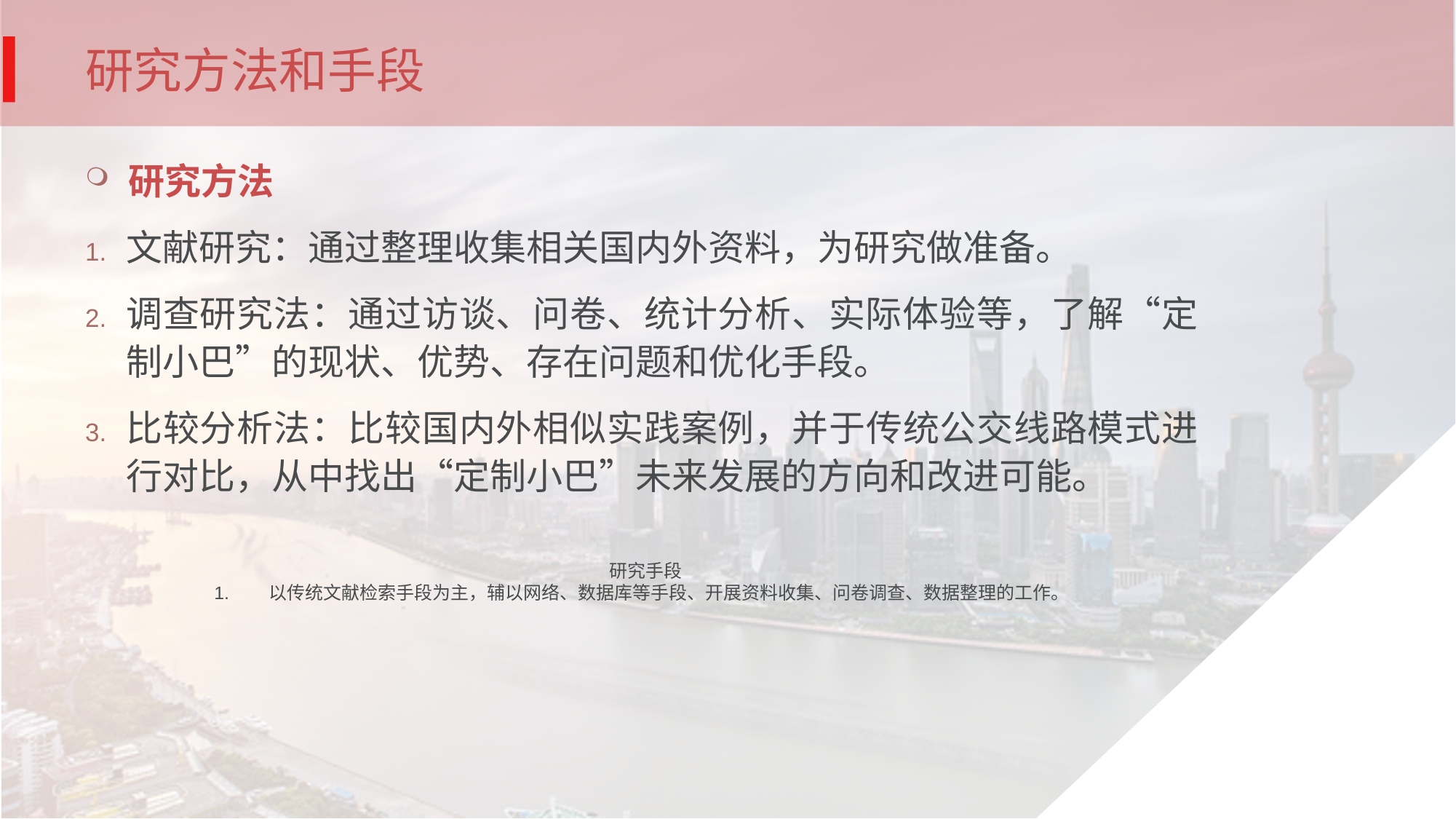

# 研究方法和手段
研究方法
文献研究：通过整理收集相关国内外资料，为研究做准备。
调查研究法：通过访谈、问卷、统计分析、实际体验等，了解“定制小巴”的现状、优势、存在问题和优化手段。
比较分析法：比较国内外相似实践案例，并于传统公交线路模式进行对比，从中找出“定制小巴”未来发展的方向和改进可能。
 研究手段
以传统文献检索手段为主，辅以网络、数据库等手段、开展资料收集、问卷调查、数据整理的工作。